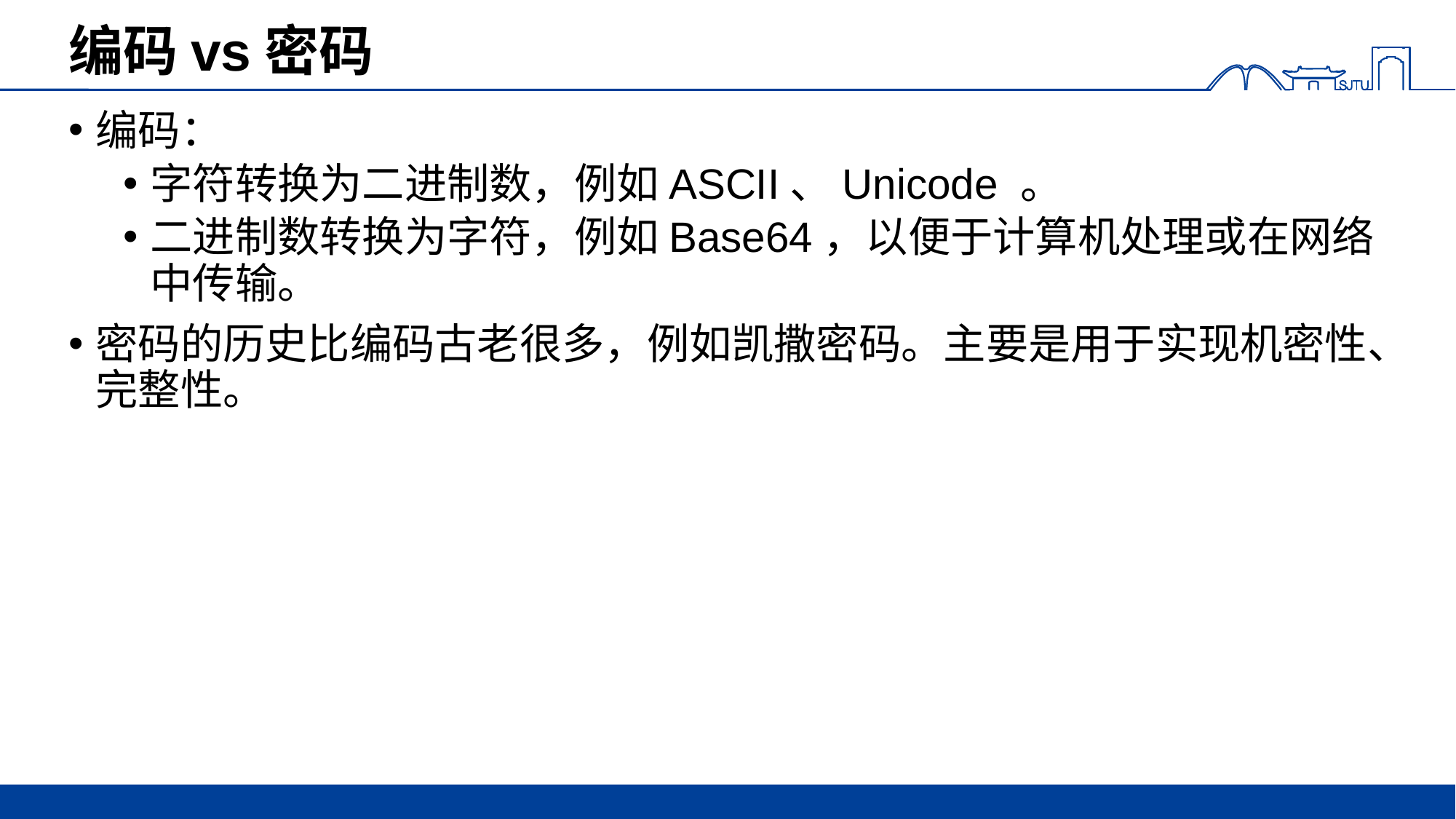

# 编码vs密码
编码：
字符转换为二进制数，例如ASCII、Unicode 。
二进制数转换为字符，例如Base64，以便于计算机处理或在网络中传输。
密码的历史比编码古老很多，例如凯撒密码。主要是用于实现机密性、完整性。
21